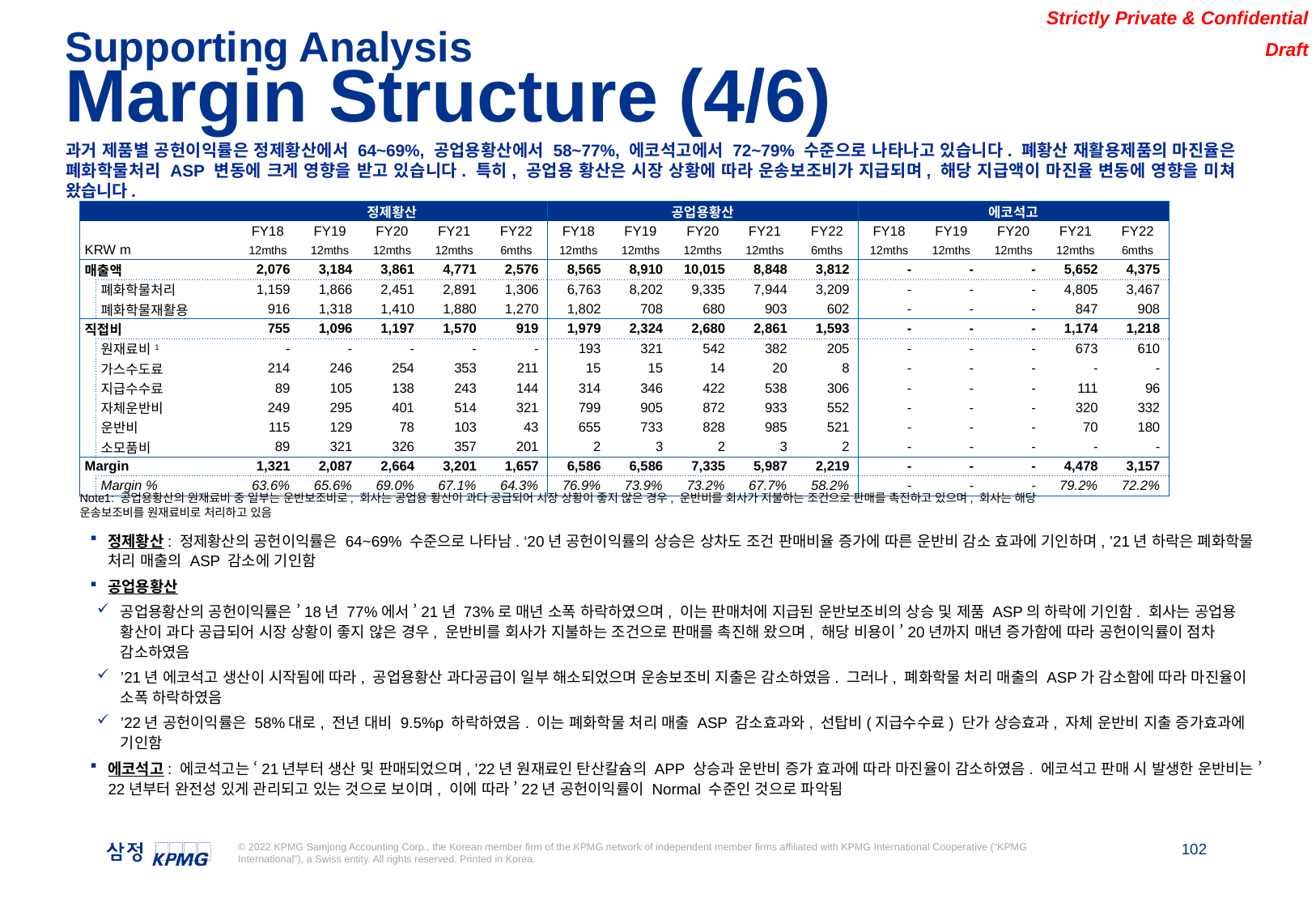

Supporting Analysis
Margin Structure (4/6)
과거 제품별 공헌이익률은 정제황산에서 64~69%, 공업용황산에서 58~77%, 에코석고에서 72~79% 수준으로 나타나고 있습니다. 폐황산 재활용제품의 마진율은 폐화학물처리 ASP 변동에 크게 영향을 받고 있습니다. 특히, 공업용 황산은 시장 상황에 따라 운송보조비가 지급되며, 해당 지급액이 마진율 변동에 영향을 미쳐 왔습니다.
|  |  |  | 정제황산 |  |  |  |  | 공업용황산 |  |  |  |  | 에코석고 |  |  |  |  |
| --- | --- | --- | --- | --- | --- | --- | --- | --- | --- | --- | --- | --- | --- | --- | --- | --- | --- |
|  |  |  | FY18 | FY19 | FY20 | FY21 | FY22 | FY18 | FY19 | FY20 | FY21 | FY22 | FY18 | FY19 | FY20 | FY21 | FY22 |
| KRW m |  |  | 12mths | 12mths | 12mths | 12mths | 6mths | 12mths | 12mths | 12mths | 12mths | 6mths | 12mths | 12mths | 12mths | 12mths | 6mths |
| 매출액 |  |  | 2,076 | 3,184 | 3,861 | 4,771 | 2,576 | 8,565 | 8,910 | 10,015 | 8,848 | 3,812 | - | - | - | 5,652 | 4,375 |
|  | 폐화학물처리 |  | 1,159 | 1,866 | 2,451 | 2,891 | 1,306 | 6,763 | 8,202 | 9,335 | 7,944 | 3,209 | - | - | - | 4,805 | 3,467 |
|  | 폐화학물재활용 |  | 916 | 1,318 | 1,410 | 1,880 | 1,270 | 1,802 | 708 | 680 | 903 | 602 | - | - | - | 847 | 908 |
| 직접비 |  |  | 755 | 1,096 | 1,197 | 1,570 | 919 | 1,979 | 2,324 | 2,680 | 2,861 | 1,593 | - | - | - | 1,174 | 1,218 |
|  | 원재료비1 |  | - | - | - | - | - | 193 | 321 | 542 | 382 | 205 | - | - | - | 673 | 610 |
|  | 가스수도료 |  | 214 | 246 | 254 | 353 | 211 | 15 | 15 | 14 | 20 | 8 | - | - | - | - | - |
|  | 지급수수료 |  | 89 | 105 | 138 | 243 | 144 | 314 | 346 | 422 | 538 | 306 | - | - | - | 111 | 96 |
|  | 자체운반비 |  | 249 | 295 | 401 | 514 | 321 | 799 | 905 | 872 | 933 | 552 | - | - | - | 320 | 332 |
|  | 운반비 |  | 115 | 129 | 78 | 103 | 43 | 655 | 733 | 828 | 985 | 521 | - | - | - | 70 | 180 |
|  | 소모품비 |  | 89 | 321 | 326 | 357 | 201 | 2 | 3 | 2 | 3 | 2 | - | - | - | - | - |
| Margin |  |  | 1,321 | 2,087 | 2,664 | 3,201 | 1,657 | 6,586 | 6,586 | 7,335 | 5,987 | 2,219 | - | - | - | 4,478 | 3,157 |
|  | Margin % |  | 63.6% | 65.6% | 69.0% | 67.1% | 64.3% | 76.9% | 73.9% | 73.2% | 67.7% | 58.2% | - | - | - | 79.2% | 72.2% |
Note1: 공업용황산의 원재료비 중 일부는 운반보조비로, 회사는 공업용 황산이 과다 공급되어 시장 상황이 좋지 않은 경우, 운반비를 회사가 지불하는 조건으로 판매를 촉진하고 있으며, 회사는 해당 운송보조비를 원재료비로 처리하고 있음

정제황산: 정제황산의 공헌이익률은 64~69% 수준으로 나타남. ‘20년 공헌이익률의 상승은 상차도 조건 판매비율 증가에 따른 운반비 감소 효과에 기인하며, ’21년 하락은 폐화학물 처리 매출의 ASP 감소에 기인함
공업용황산
공업용황산의 공헌이익률은 ’18년 77%에서 ’21년 73%로 매년 소폭 하락하였으며, 이는 판매처에 지급된 운반보조비의 상승 및 제품 ASP의 하락에 기인함. 회사는 공업용 황산이 과다 공급되어 시장 상황이 좋지 않은 경우, 운반비를 회사가 지불하는 조건으로 판매를 촉진해 왔으며, 해당 비용이 ’20년까지 매년 증가함에 따라 공헌이익률이 점차 감소하였음
’21년 에코석고 생산이 시작됨에 따라, 공업용황산 과다공급이 일부 해소되었으며 운송보조비 지출은 감소하였음. 그러나, 폐화학물 처리 매출의 ASP가 감소함에 따라 마진율이 소폭 하락하였음
’22년 공헌이익률은 58%대로, 전년 대비 9.5%p 하락하였음. 이는 폐화학물 처리 매출 ASP 감소효과와, 선탑비(지급수수료) 단가 상승효과, 자체 운반비 지출 증가효과에 기인함
에코석고: 에코석고는 ‘21년부터 생산 및 판매되었으며, ’22년 원재료인 탄산칼슘의 APP 상승과 운반비 증가 효과에 따라 마진율이 감소하였음. 에코석고 판매 시 발생한 운반비는 ’22년부터 완전성 있게 관리되고 있는 것으로 보이며, 이에 따라 ’22년 공헌이익률이 Normal 수준인 것으로 파악됨